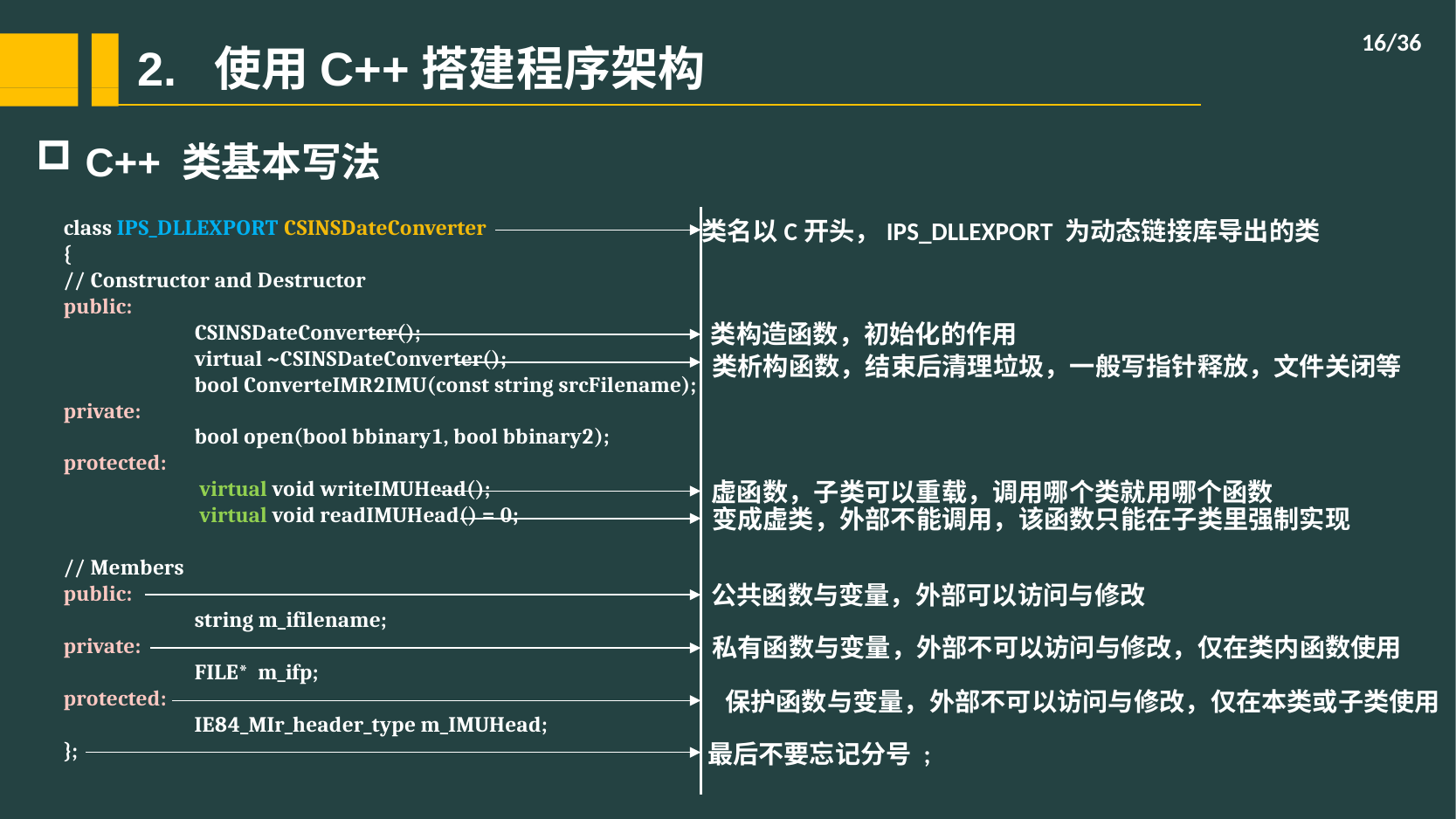

16/36
# 2.  使用C++搭建程序架构
C++ 类基本写法
class IPS_DLLEXPORT CSINSDateConverter
{
// Constructor and Destructor
public:
	CSINSDateConverter();
	virtual ~CSINSDateConverter();
	bool ConverteIMR2IMU(const string srcFilename);
private:
	bool open(bool bbinary1, bool bbinary2);
protected:
	 virtual void writeIMUHead();
	 virtual void readIMUHead() = 0;

// Members
public:
	string m_ifilename;
private:
	FILE*  m_ifp;
protected:
	IE84_MIr_header_type m_IMUHead;
};
类名以C开头，IPS_DLLEXPORT 为动态链接库导出的类
类构造函数，初始化的作用
类析构函数，结束后清理垃圾，一般写指针释放，文件关闭等
虚函数，子类可以重载，调用哪个类就用哪个函数
变成虚类，外部不能调用，该函数只能在子类里强制实现
公共函数与变量，外部可以访问与修改
私有函数与变量，外部不可以访问与修改，仅在类内函数使用
保护函数与变量，外部不可以访问与修改，仅在本类或子类使用
最后不要忘记分号 ;